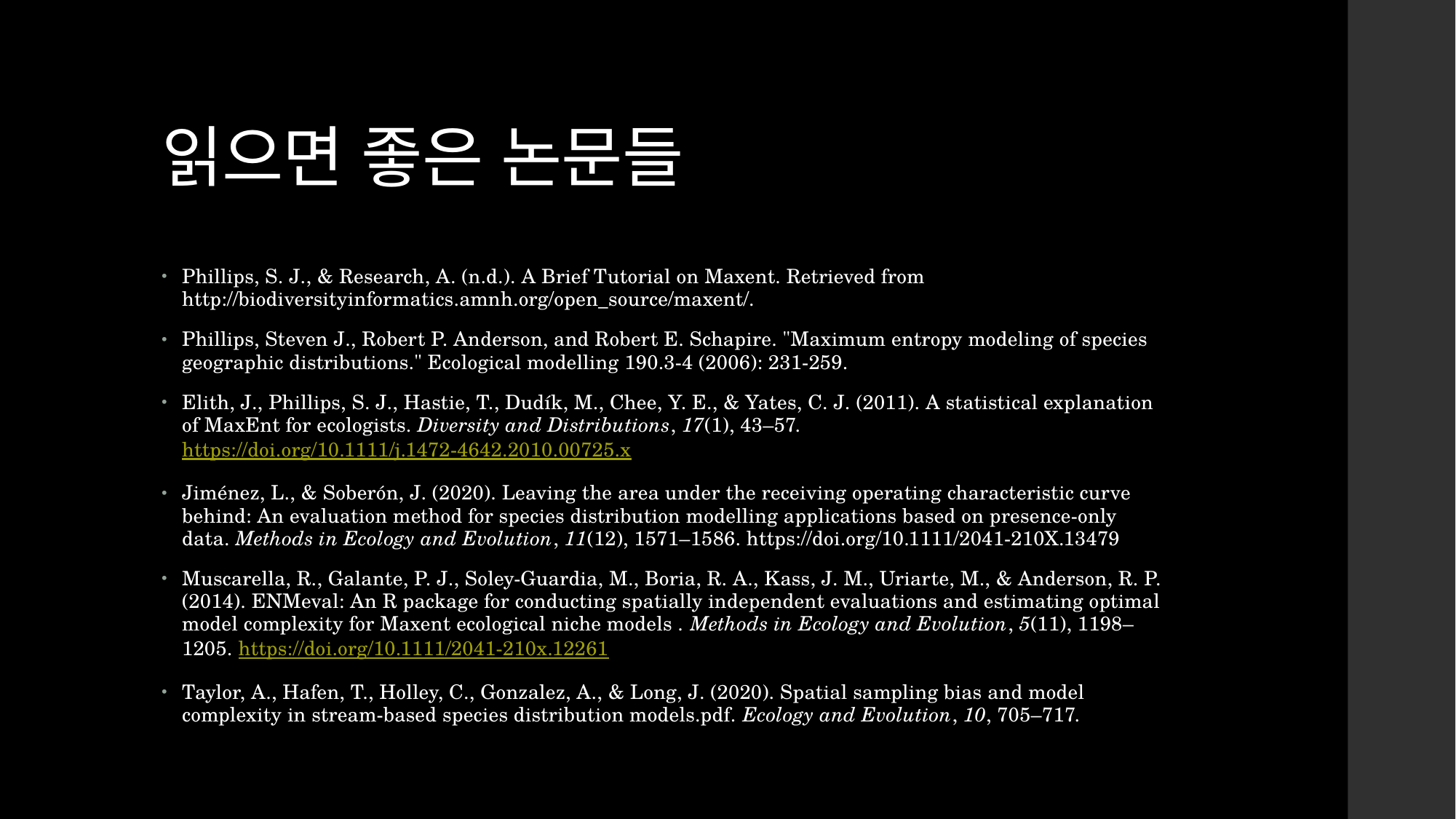

# 읽으면 좋은 논문들

Phillips, S. J., & Research, A. (n.d.). A Brief Tutorial on Maxent. Retrieved from http://biodiversityinformatics.amnh.org/open_source/maxent/.
Phillips, Steven J., Robert P. Anderson, and Robert E. Schapire. "Maximum entropy modeling of species geographic distributions." Ecological modelling 190.3-4 (2006): 231-259.
Elith, J., Phillips, S. J., Hastie, T., Dudík, M., Chee, Y. E., & Yates, C. J. (2011). A statistical explanation of MaxEnt for ecologists. Diversity and Distributions, 17(1), 43–57. https://doi.org/10.1111/j.1472-4642.2010.00725.x
Jiménez, L., & Soberón, J. (2020). Leaving the area under the receiving operating characteristic curve behind: An evaluation method for species distribution modelling applications based on presence-only data. Methods in Ecology and Evolution, 11(12), 1571–1586. https://doi.org/10.1111/2041-210X.13479
Muscarella, R., Galante, P. J., Soley-Guardia, M., Boria, R. A., Kass, J. M., Uriarte, M., & Anderson, R. P. (2014). ENMeval: An R package for conducting spatially independent evaluations and estimating optimal model complexity for Maxent ecological niche models . Methods in Ecology and Evolution, 5(11), 1198–1205. https://doi.org/10.1111/2041-210x.12261
Taylor, A., Hafen, T., Holley, C., Gonzalez, A., & Long, J. (2020). Spatial sampling bias and model complexity in stream‐based species distribution models.pdf. Ecology and Evolution, 10, 705–717.